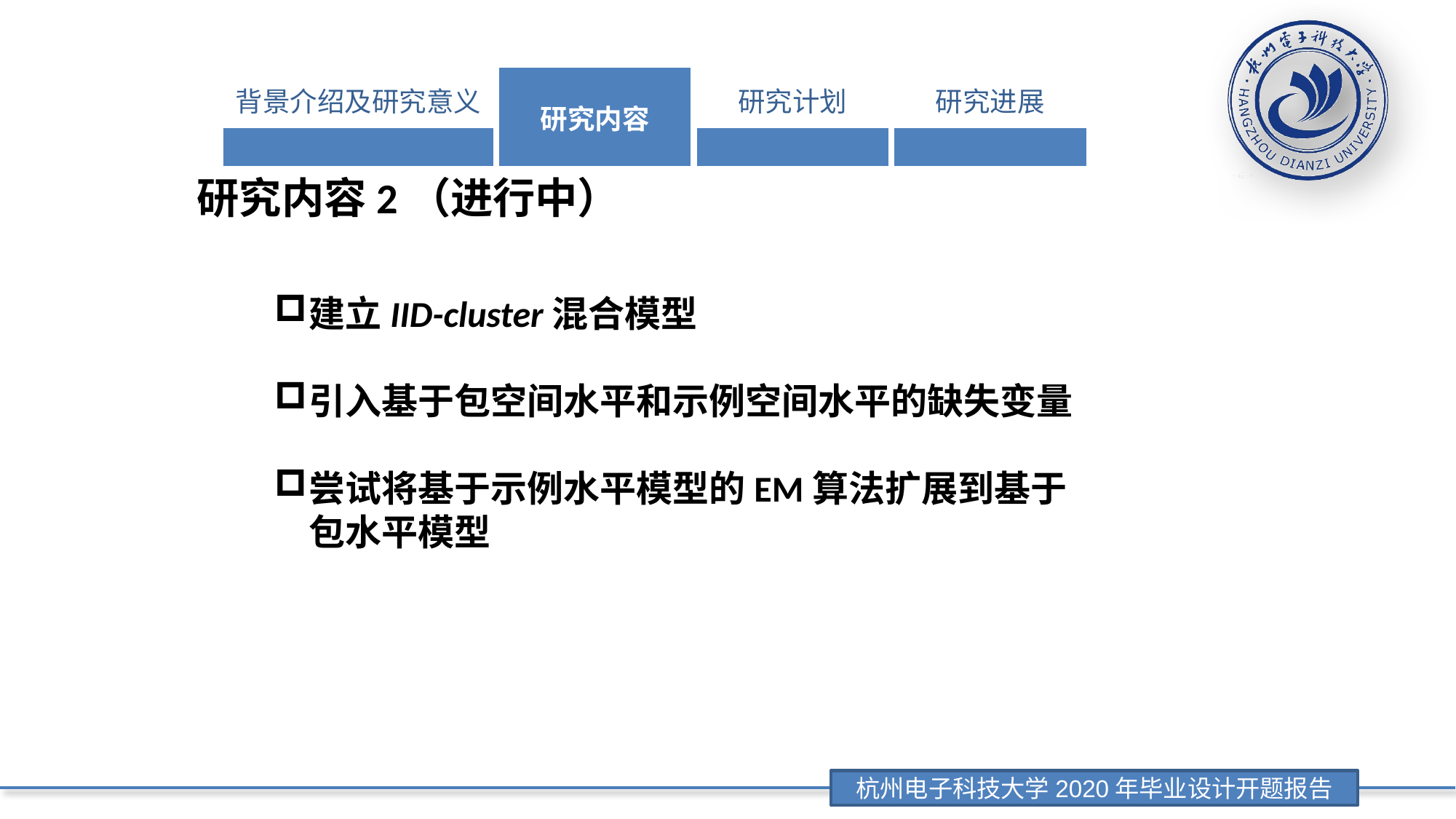

| 背景介绍及研究意义 | 研究内容 | 研究计划 | 研究进展 |
| --- | --- | --- | --- |
|  |  |  |  |
研究内容2（进行中）

建立IID-cluster混合模型

引入基于包空间水平和示例空间水平的缺失变量

尝试将基于示例水平模型的EM算法扩展到基于包水平模型